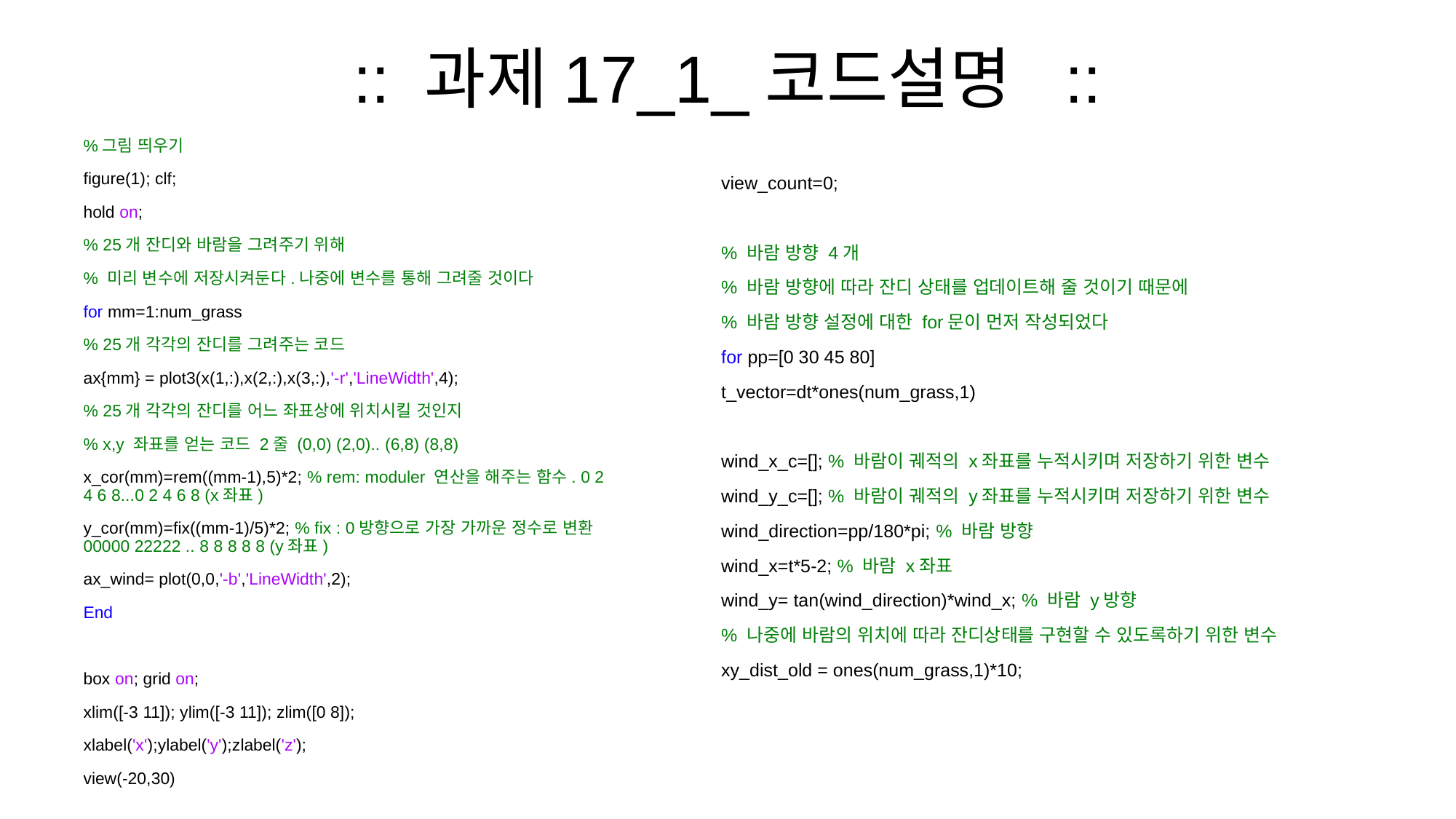

# :: 과제17_1_코드설명  ::
%그림 띄우기
figure(1); clf;
hold on;
% 25개 잔디와 바람을 그려주기 위해
% 미리 변수에 저장시켜둔다.나중에 변수를 통해 그려줄 것이다
for mm=1:num_grass
% 25개 각각의 잔디를 그려주는 코드
ax{mm} = plot3(x(1,:),x(2,:),x(3,:),'-r','LineWidth',4);
% 25개 각각의 잔디를 어느 좌표상에 위치시킬 것인지
% x,y 좌표를 얻는 코드 2줄 (0,0) (2,0).. (6,8) (8,8)
x_cor(mm)=rem((mm-1),5)*2; % rem: moduler 연산을 해주는 함수. 0 2 4 6 8...0 2 4 6 8 (x좌표)
y_cor(mm)=fix((mm-1)/5)*2; % fix : 0방향으로 가장 가까운 정수로 변환 00000 22222 .. 8 8 8 8 8 (y좌표)
ax_wind= plot(0,0,'-b','LineWidth',2);
End

box on; grid on;
xlim([-3 11]); ylim([-3 11]); zlim([0 8]);
xlabel('x');ylabel('y');zlabel('z');
view(-20,30)
view_count=0;

% 바람 방향 4개
% 바람 방향에 따라 잔디 상태를 업데이트해 줄 것이기 때문에
% 바람 방향 설정에 대한 for문이 먼저 작성되었다
for pp=[0 30 45 80]
t_vector=dt*ones(num_grass,1)

wind_x_c=[]; % 바람이 궤적의 x좌표를 누적시키며 저장하기 위한 변수
wind_y_c=[]; % 바람이 궤적의 y좌표를 누적시키며 저장하기 위한 변수
wind_direction=pp/180*pi; % 바람 방향
wind_x=t*5-2; % 바람 x좌표
wind_y= tan(wind_direction)*wind_x; % 바람 y방향
% 나중에 바람의 위치에 따라 잔디상태를 구현할 수 있도록하기 위한 변수
xy_dist_old = ones(num_grass,1)*10;